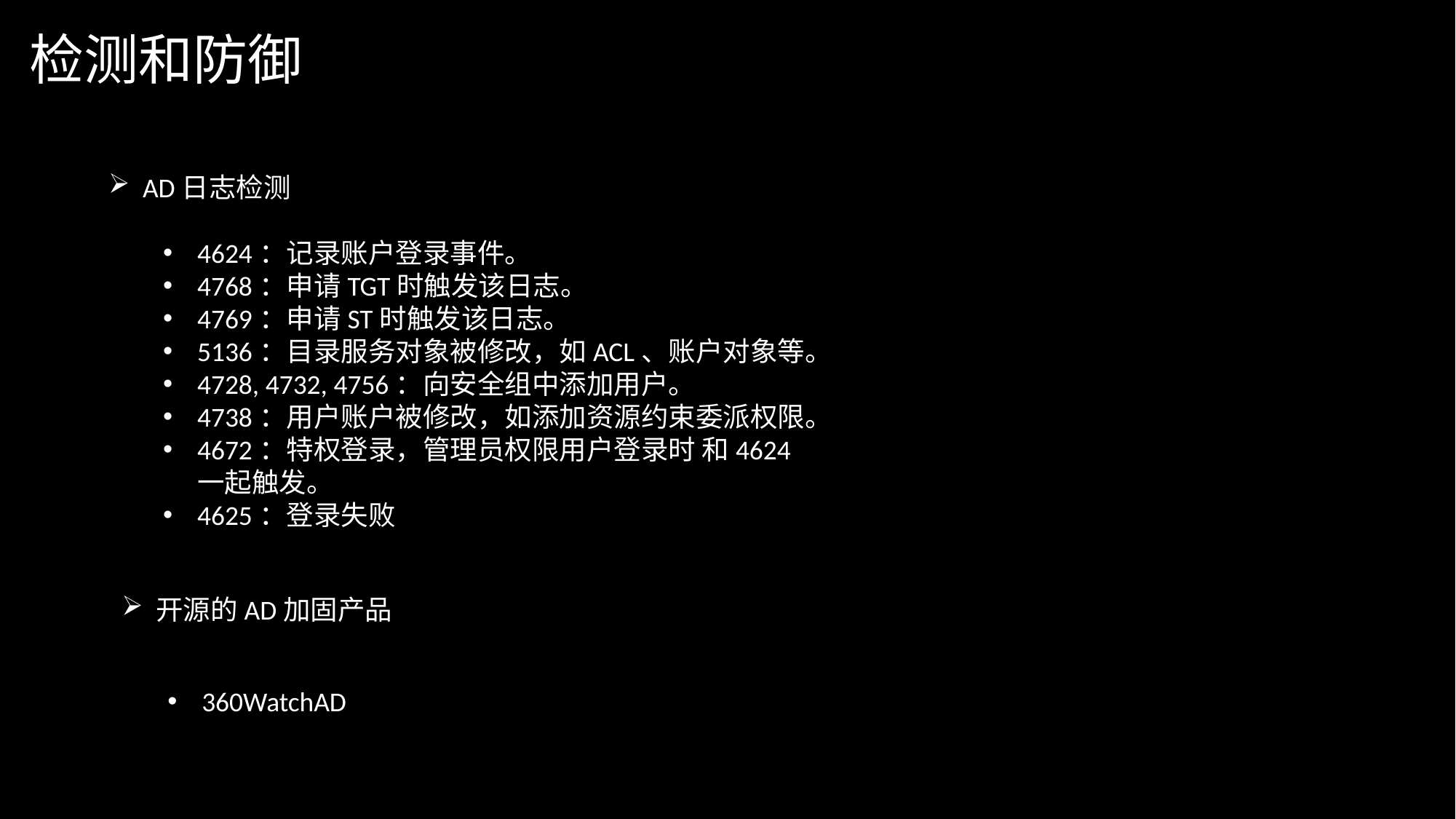

检测和防御
AD日志检测

4624：记录账户登录事件。
4768：申请TGT时触发该日志。
4769：申请ST时触发该日志。
5136：目录服务对象被修改，如ACL、账户对象等。
4728, 4732, 4756：向安全组中添加用户。
4738：用户账户被修改，如添加资源约束委派权限。
4672：特权登录，管理员权限用户登录时 和4624一起触发。
4625：登录失败
开源的AD加固产品
360WatchAD